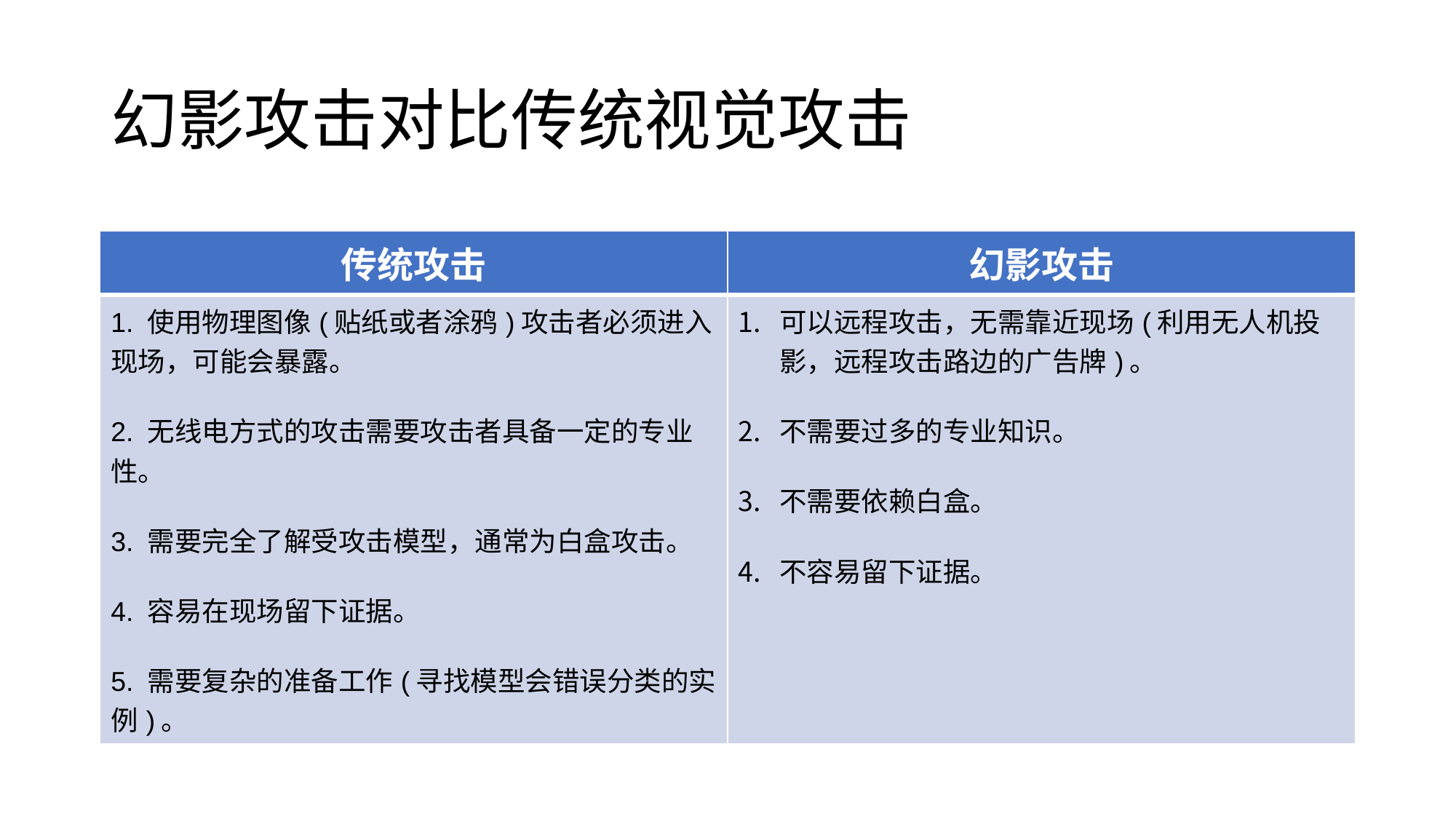

# 幻影攻击对比传统视觉攻击
| 传统攻击 | 幻影攻击 |
| --- | --- |
| 1. 使用物理图像(贴纸或者涂鸦)攻击者必须进入现场，可能会暴露。 2. 无线电方式的攻击需要攻击者具备一定的专业性。 3. 需要完全了解受攻击模型，通常为白盒攻击。 4. 容易在现场留下证据。 5. 需要复杂的准备工作(寻找模型会错误分类的实例)。 | 可以远程攻击，无需靠近现场(利用无人机投影，远程攻击路边的广告牌)。 不需要过多的专业知识。 不需要依赖白盒。 不容易留下证据。 |